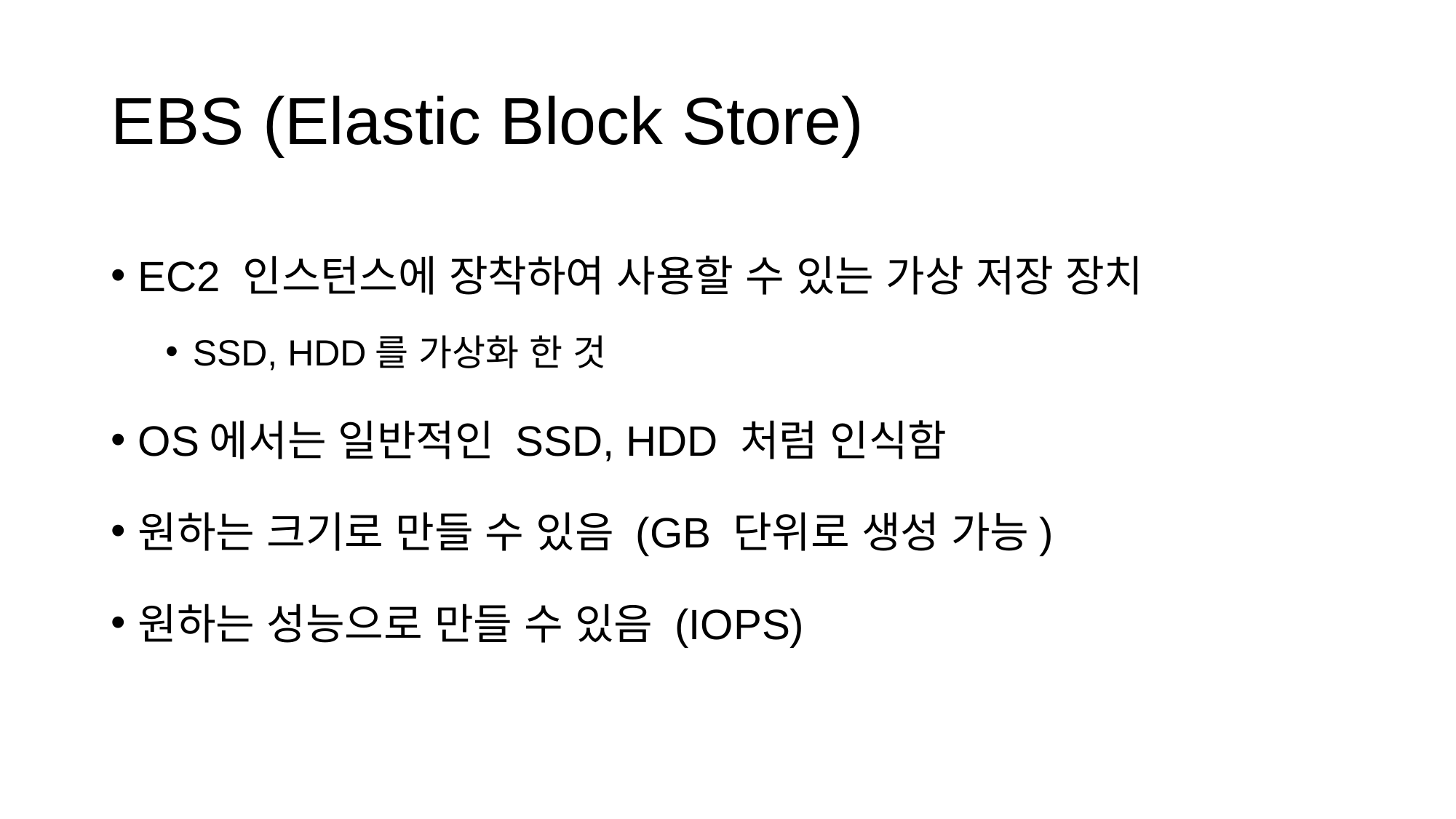

# EBS (Elastic Block Store)
EC2 인스턴스에 장착하여 사용할 수 있는 가상 저장 장치
SSD, HDD를 가상화 한 것
OS에서는 일반적인 SSD, HDD 처럼 인식함
원하는 크기로 만들 수 있음 (GB 단위로 생성 가능)
원하는 성능으로 만들 수 있음 (IOPS)